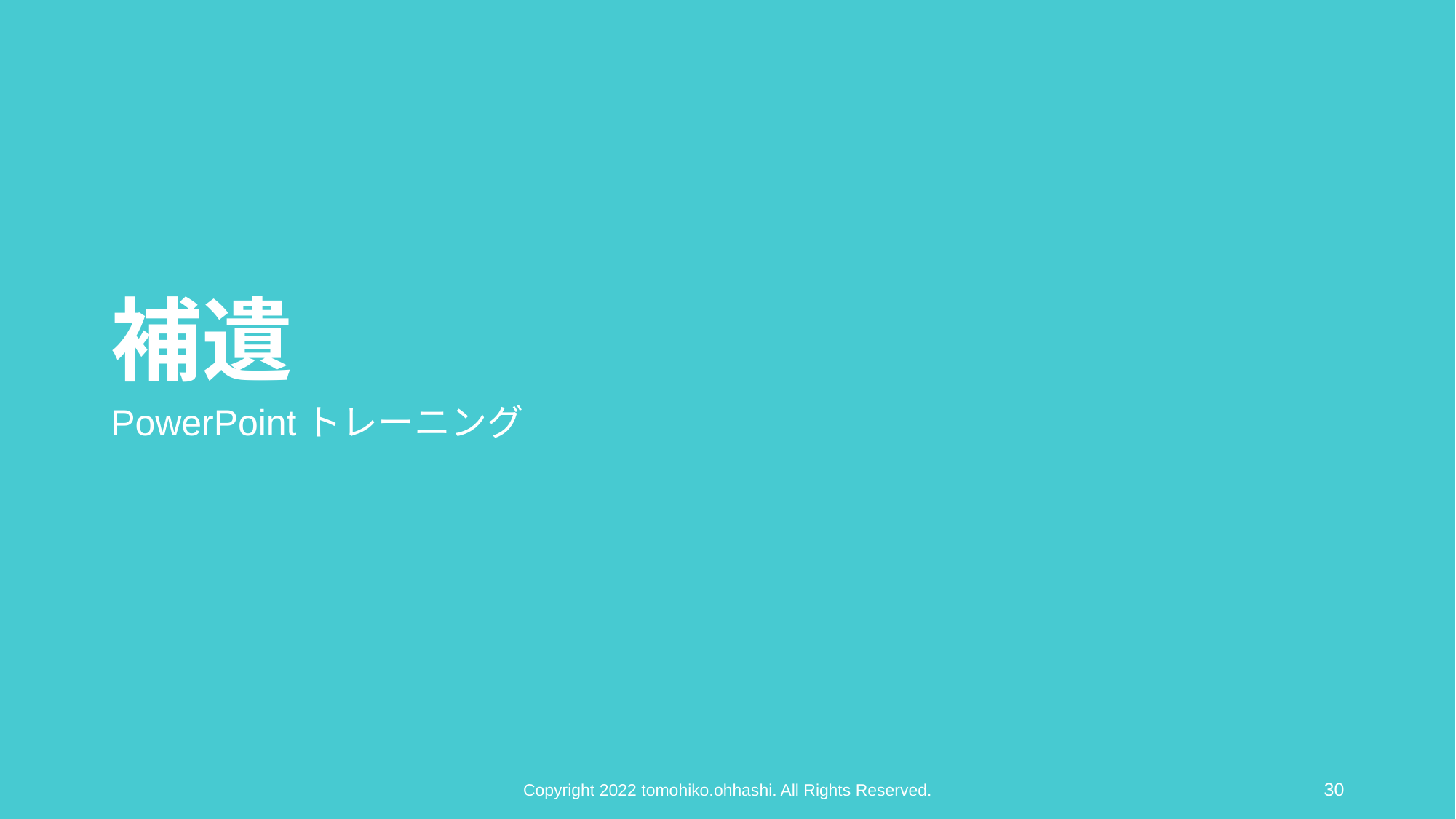

# 補遺
PowerPointトレーニング
Copyright 2022 tomohiko.ohhashi. All Rights Reserved.
30